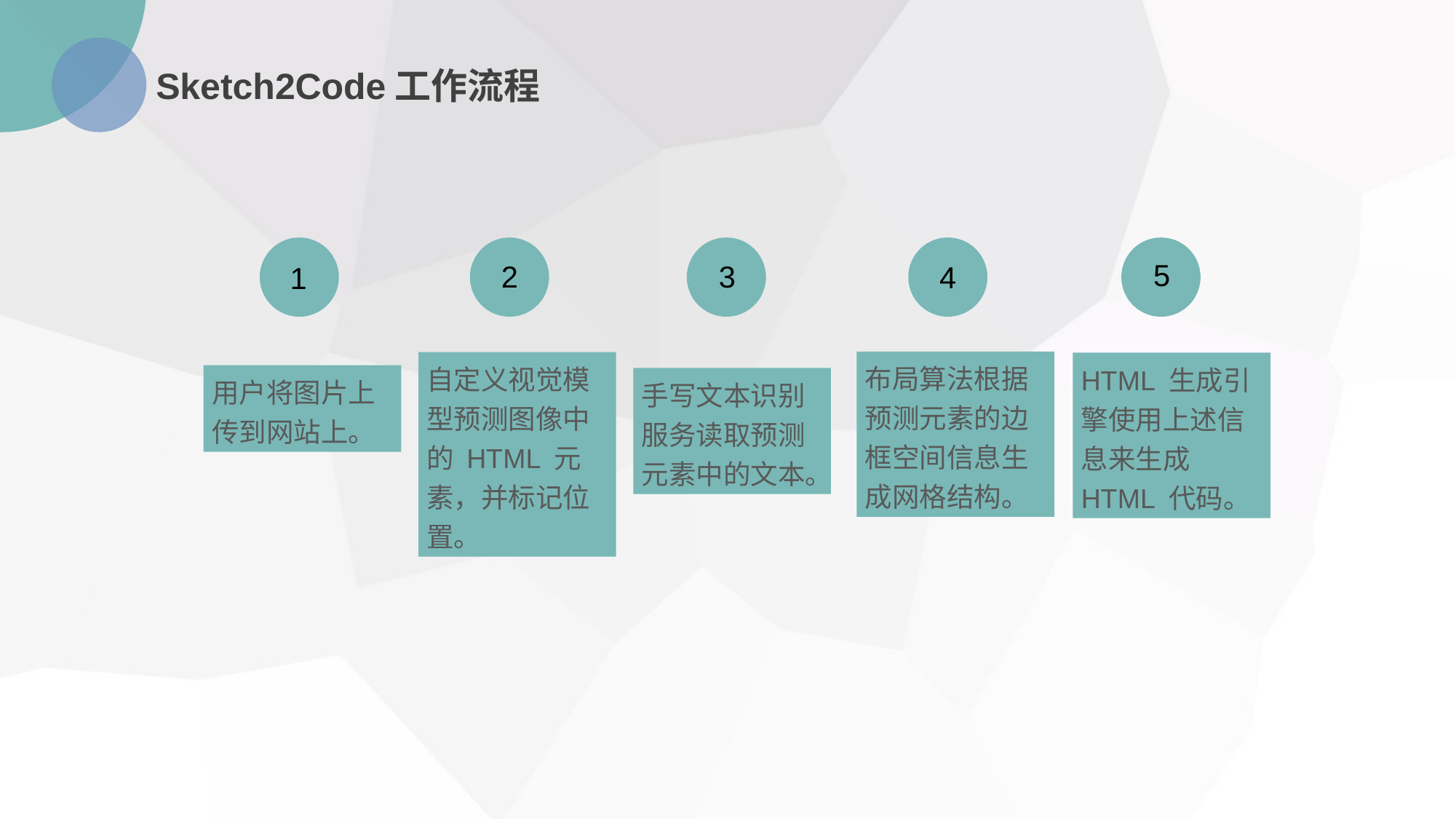

Sketch2Code工作流程

1

2

3

4

5
布局算法根据预测元素的边框空间信息生成网格结构。
自定义视觉模型预测图像中的 HTML 元素，并标记位置。
HTML 生成引擎使用上述信息来生成 HTML 代码。
用户将图片上传到网站上。
手写文本识别服务读取预测元素中的文本。